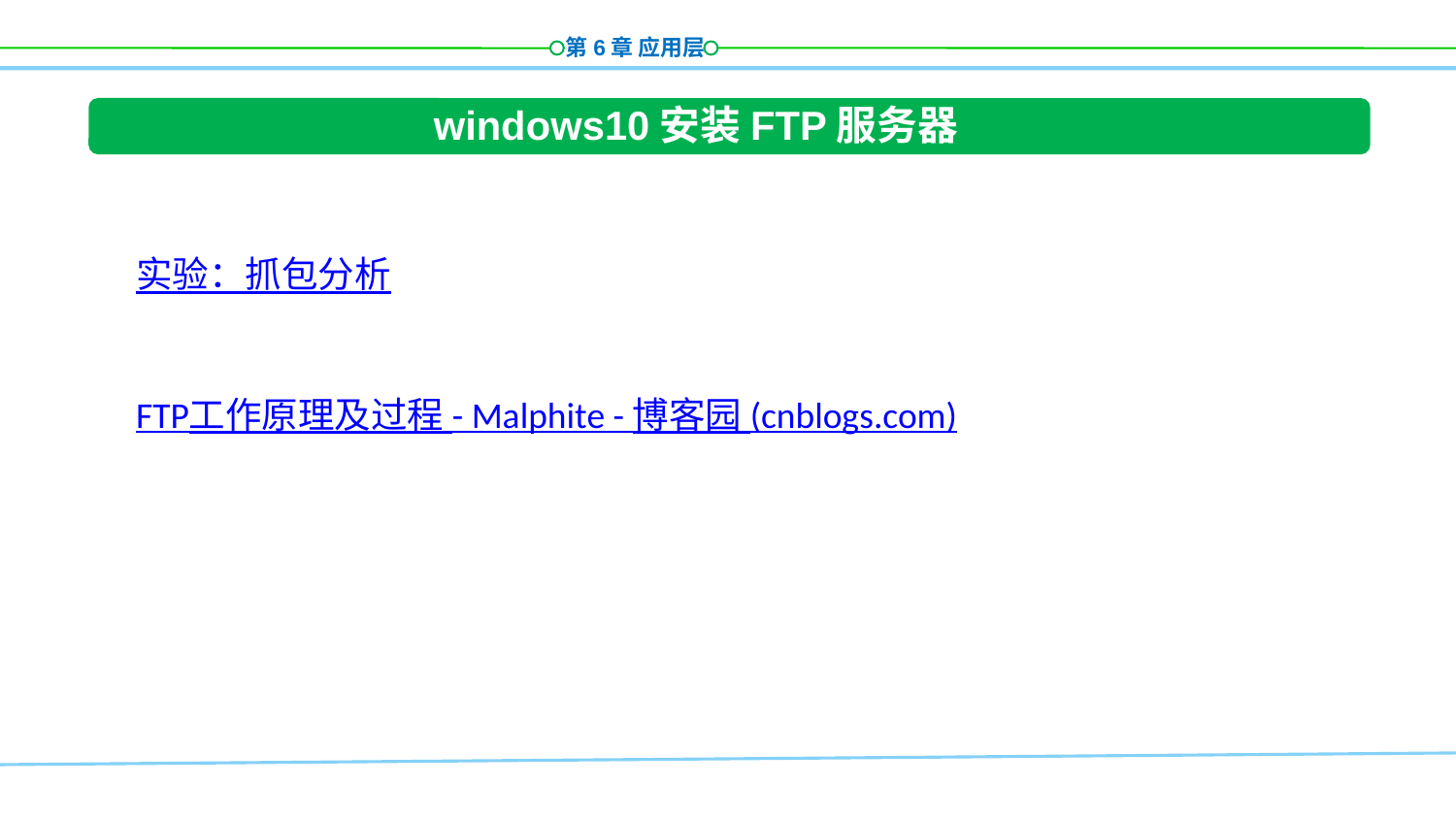

windows10安装FTP服务器

实验：抓包分析

FTP工作原理及过程 - Malphite - 博客园 (cnblogs.com)